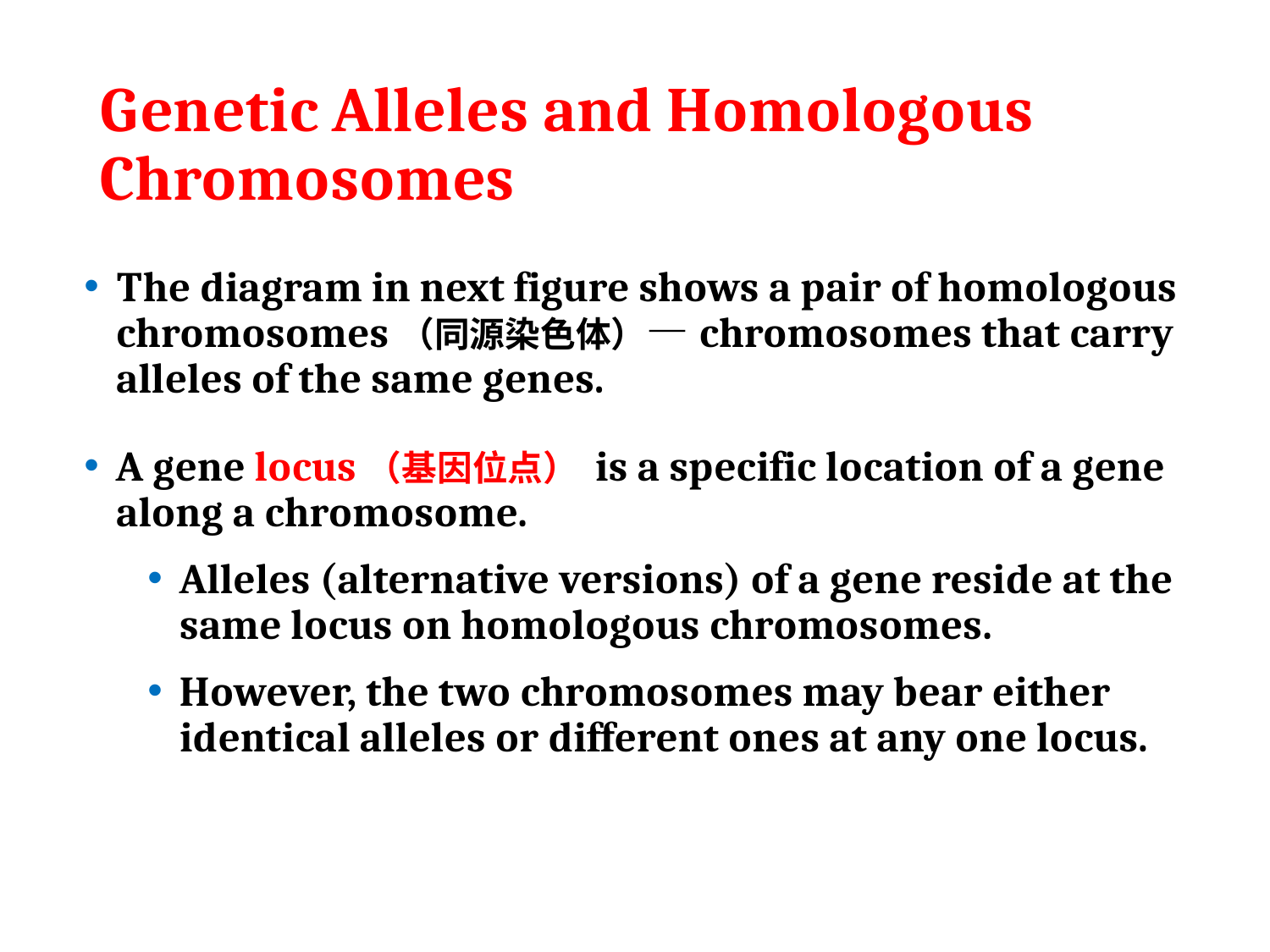

# Genetic Alleles and Homologous Chromosomes
The diagram in next figure shows a pair of homologous chromosomes（同源染色体）—chromosomes that carry alleles of the same genes.
A gene locus（基因位点） is a specific location of a gene along a chromosome.
Alleles (alternative versions) of a gene reside at the same locus on homologous chromosomes.
However, the two chromosomes may bear either identical alleles or different ones at any one locus.